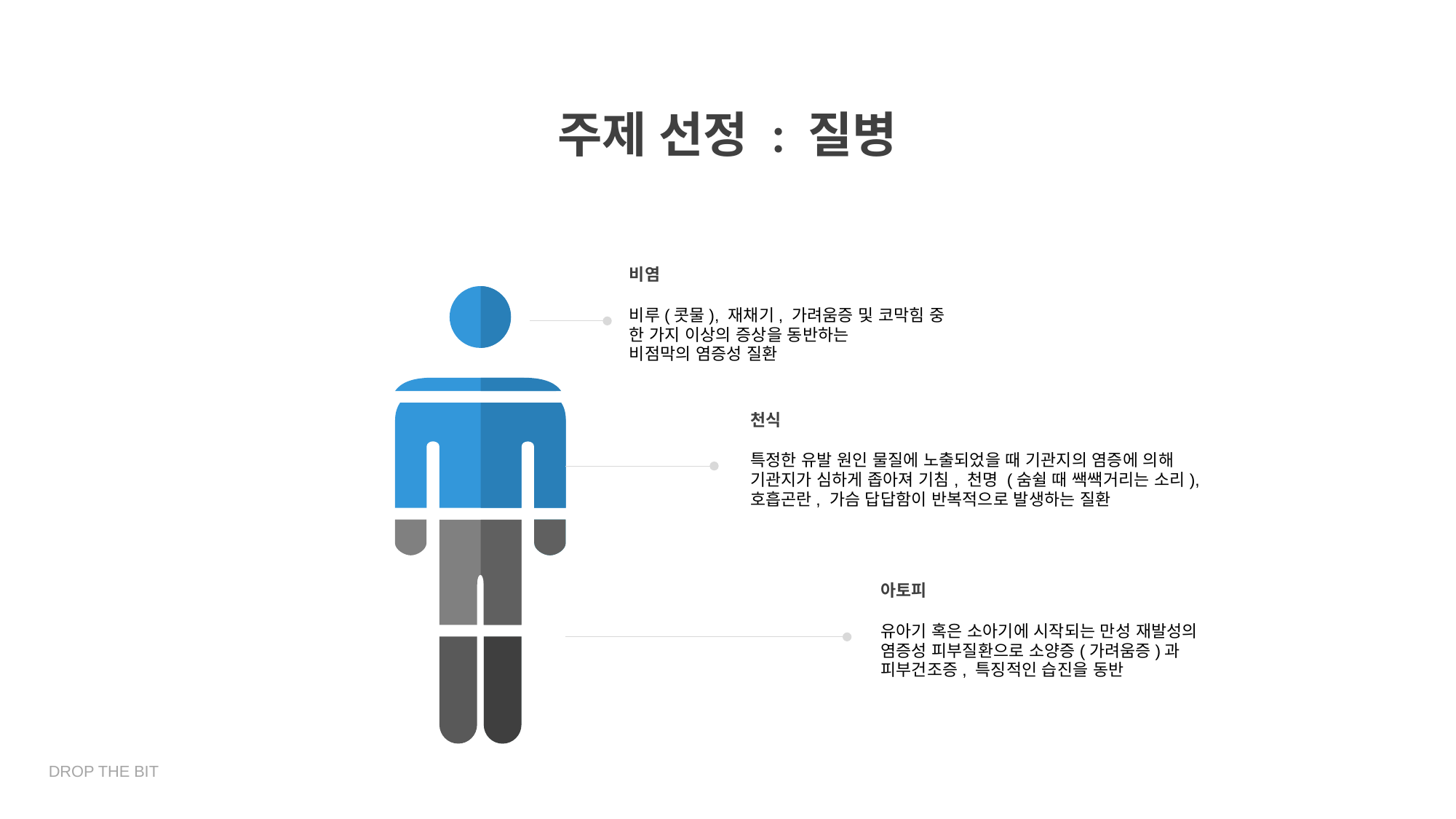

주제 선정 : 질병
비염

비루(콧물), 재채기, 가려움증 및 코막힘 중
한 가지 이상의 증상을 동반하는
비점막의 염증성 질환

천식

특정한 유발 원인 물질에 노출되었을 때 기관지의 염증에 의해 기관지가 심하게 좁아져 기침, 천명 (숨쉴 때 쌕쌕거리는 소리), 호흡곤란, 가슴 답답함이 반복적으로 발생하는 질환
아토피

유아기 혹은 소아기에 시작되는 만성 재발성의 염증성 피부질환으로 소양증(가려움증)과 피부건조증, 특징적인 습진을 동반
DROP THE BIT